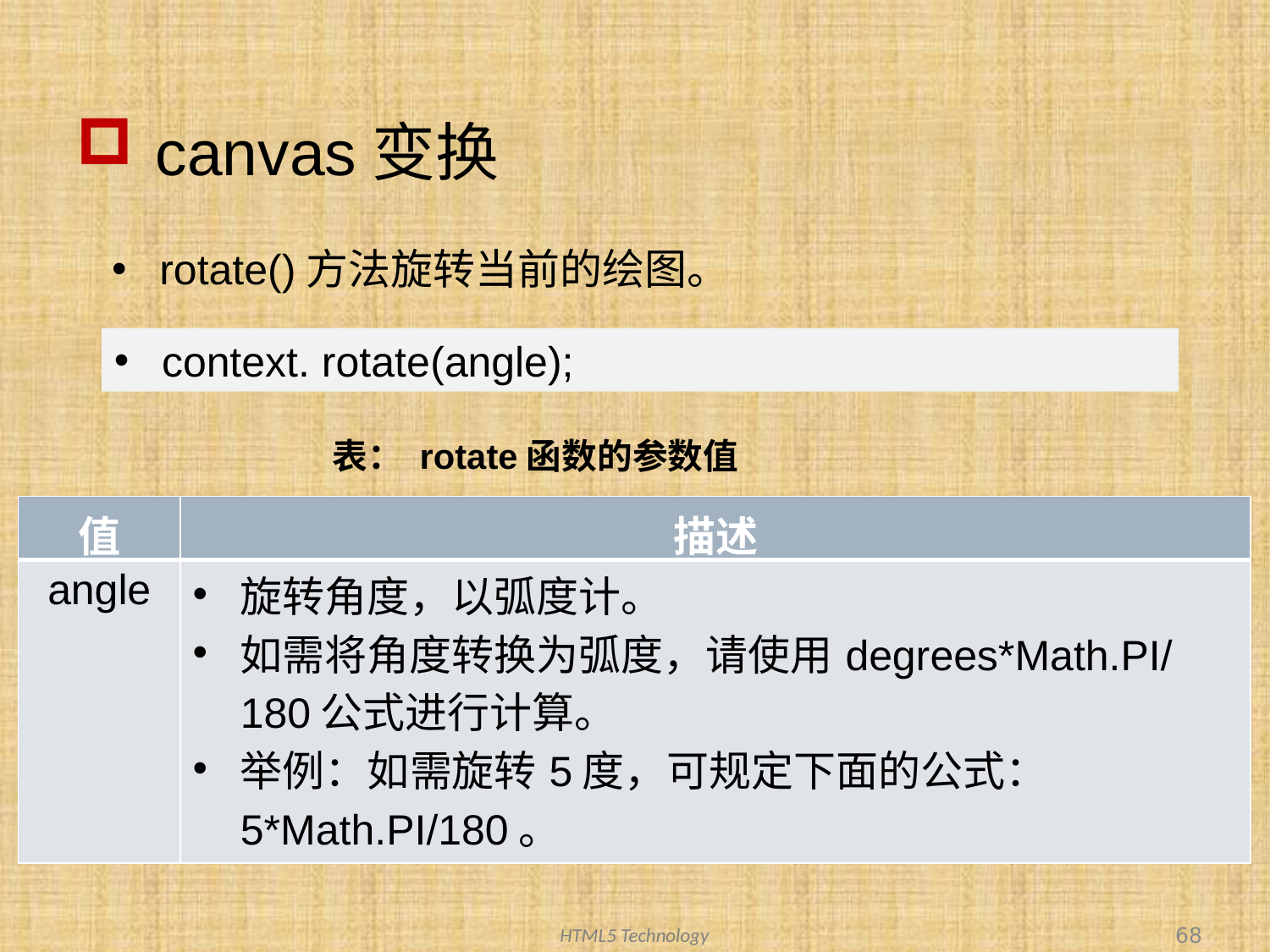

# canvas变换
rotate()方法旋转当前的绘图。
context. rotate(angle);
表： rotate函数的参数值
| 值 | 描述 |
| --- | --- |
| angle | 旋转角度，以弧度计。 如需将角度转换为弧度，请使用degrees\*Math.PI/180公式进行计算。 举例：如需旋转5度，可规定下面的公式：5\*Math.PI/180。 |
68
HTML5 Technology